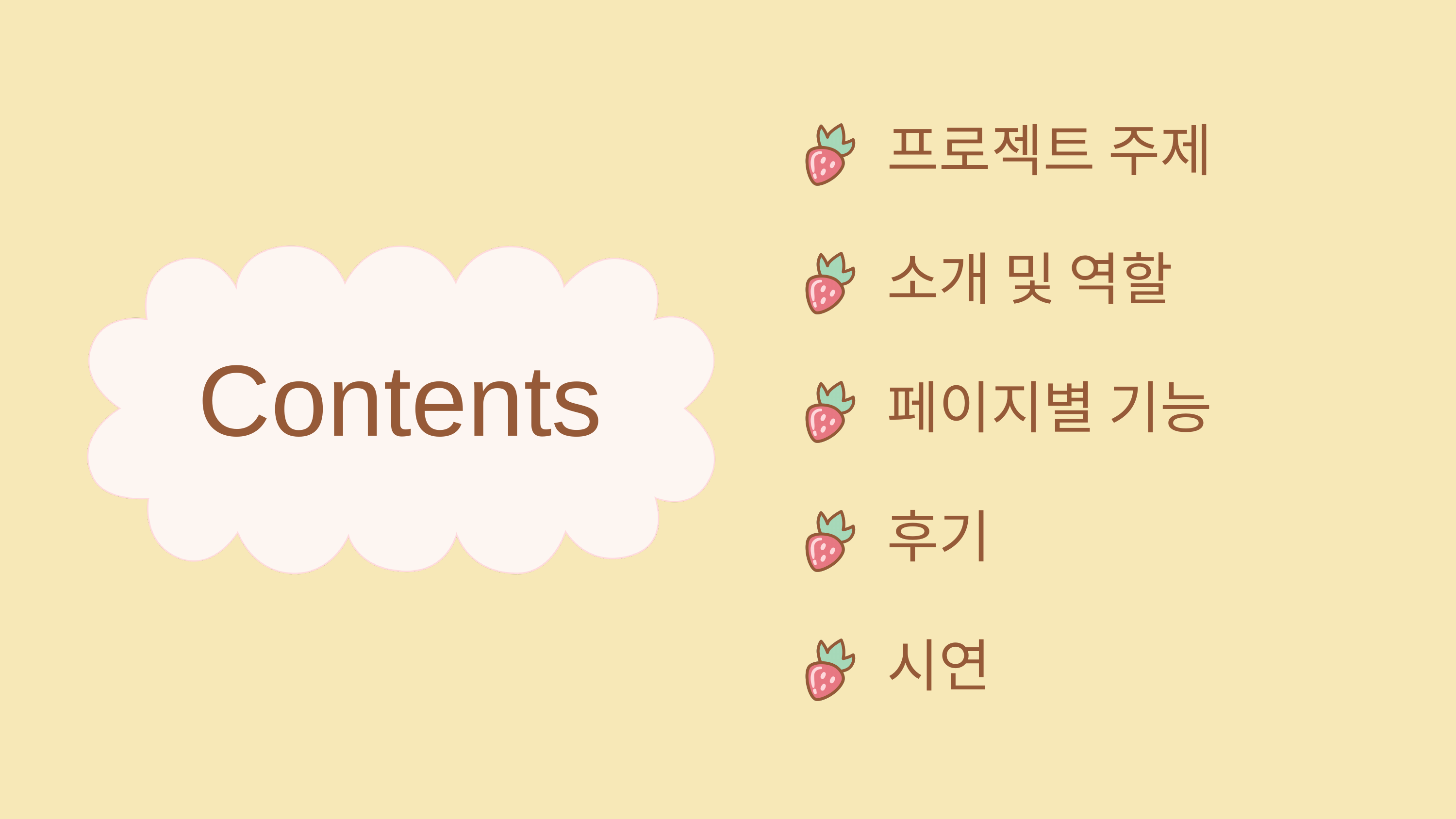

프로젝트 주제

Contents
소개 및 역할

페이지별 기능

후기

시연